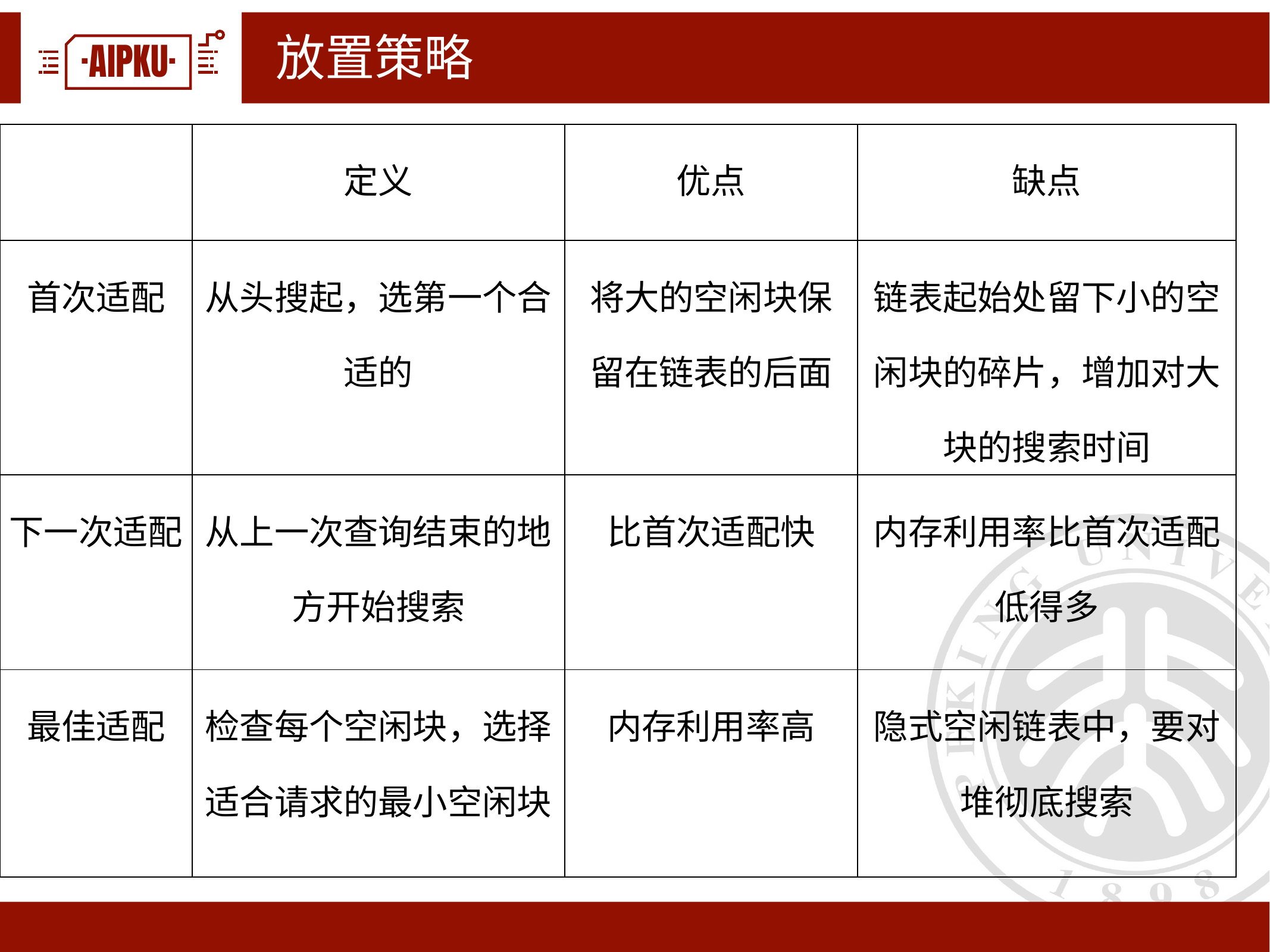

# 放置策略
|  | 定义 | 优点 | 缺点 |
| --- | --- | --- | --- |
| 首次适配 | 从头搜起，选第一个合适的 | 将大的空闲块保留在链表的后面 | 链表起始处留下小的空闲块的碎片，增加对大块的搜索时间 |
| 下一次适配 | 从上一次查询结束的地方开始搜索 | 比首次适配快 | 内存利用率比首次适配低得多 |
| 最佳适配 | 检查每个空闲块，选择适合请求的最小空闲块 | 内存利用率高 | 隐式空闲链表中，要对堆彻底搜索 |